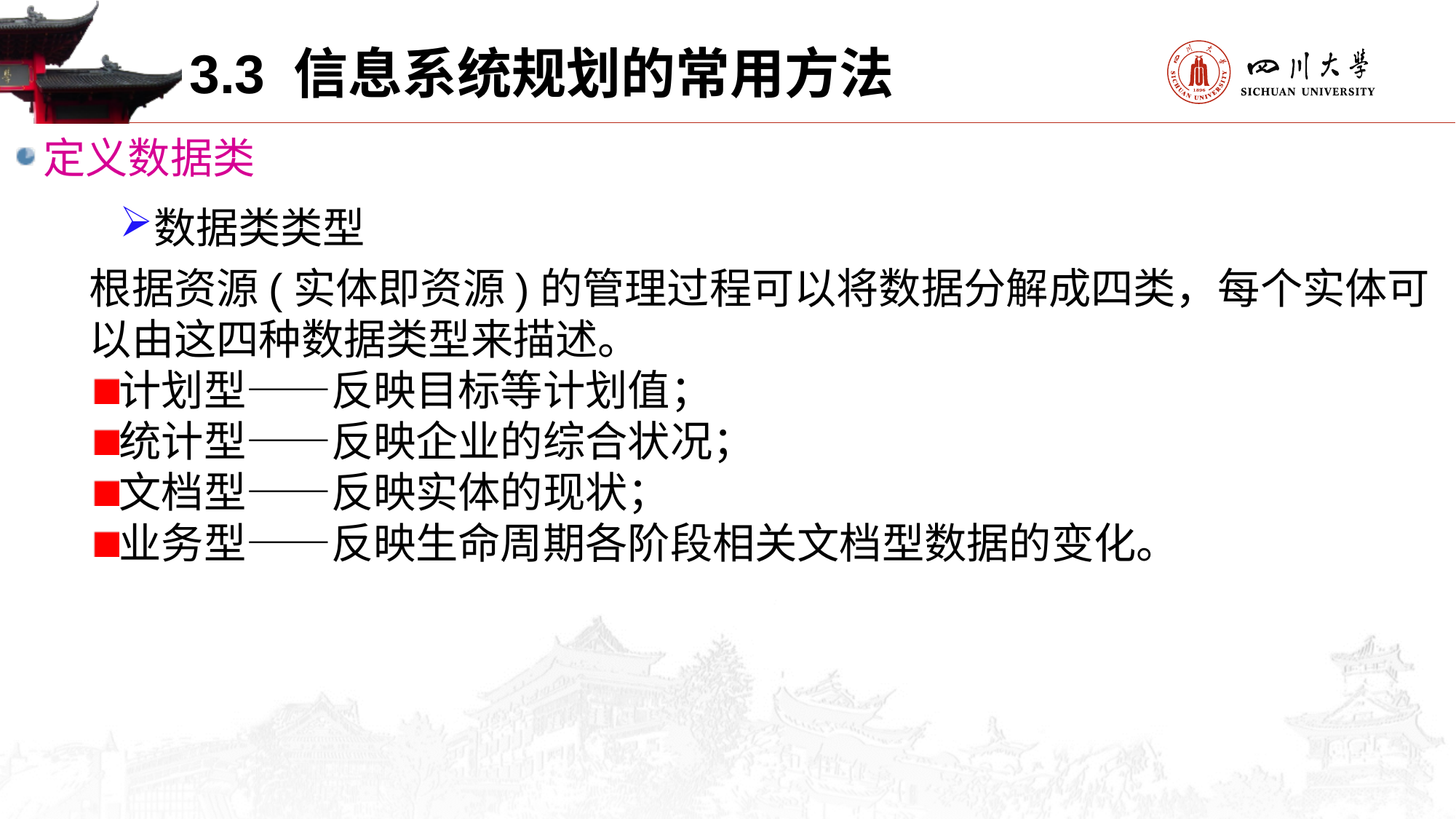

3.3 信息系统规划的常用方法

定义数据类
数据类类型
根据资源(实体即资源)的管理过程可以将数据分解成四类，每个实体可以由这四种数据类型来描述。
计划型——反映目标等计划值；
统计型——反映企业的综合状况；
文档型——反映实体的现状；
业务型——反映生命周期各阶段相关文档型数据的变化。